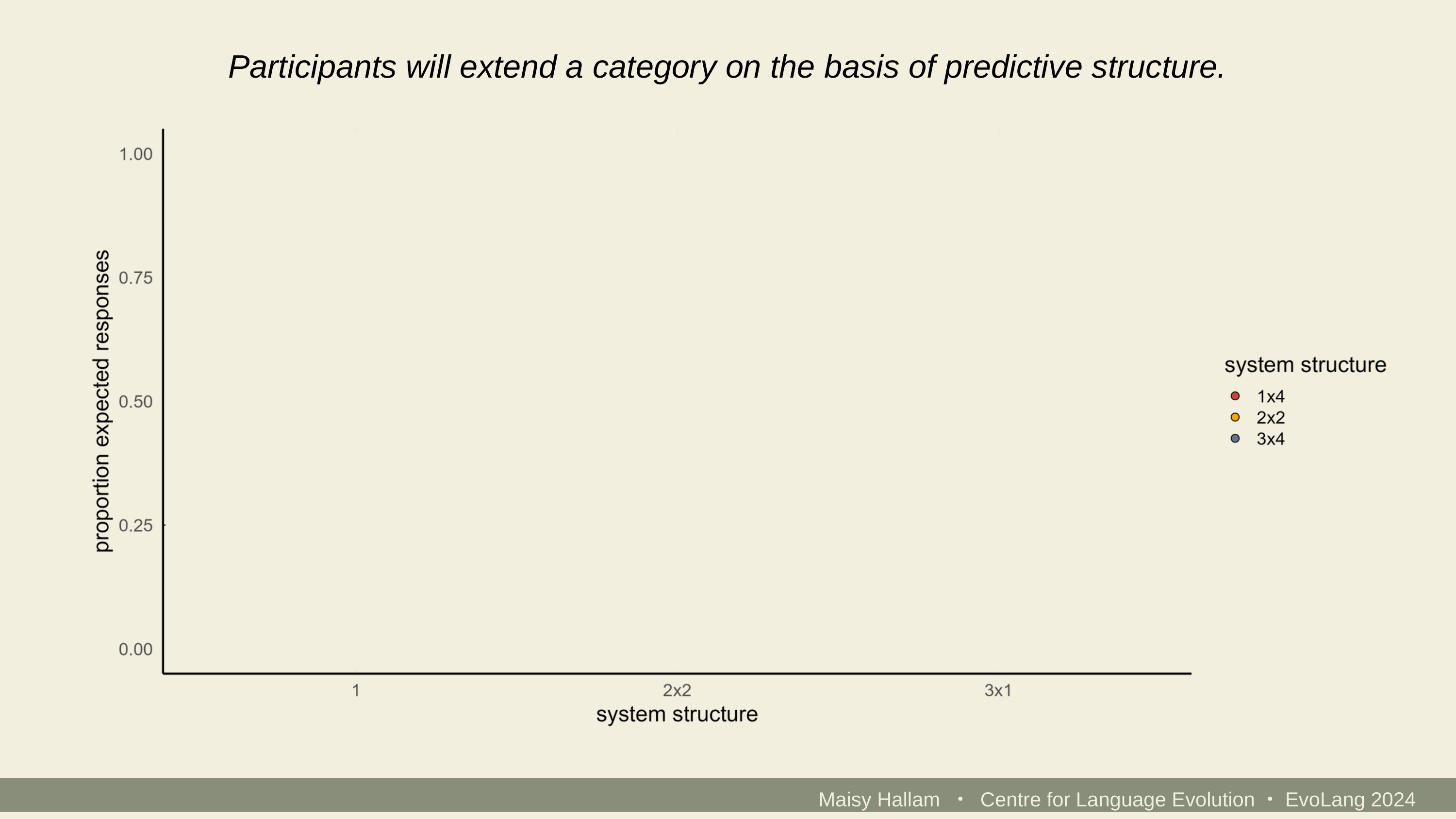

Participants will extend a category on the basis of predictive structure.

Maisy Hallam ・ Centre for Language Evolution・EvoLang 2024